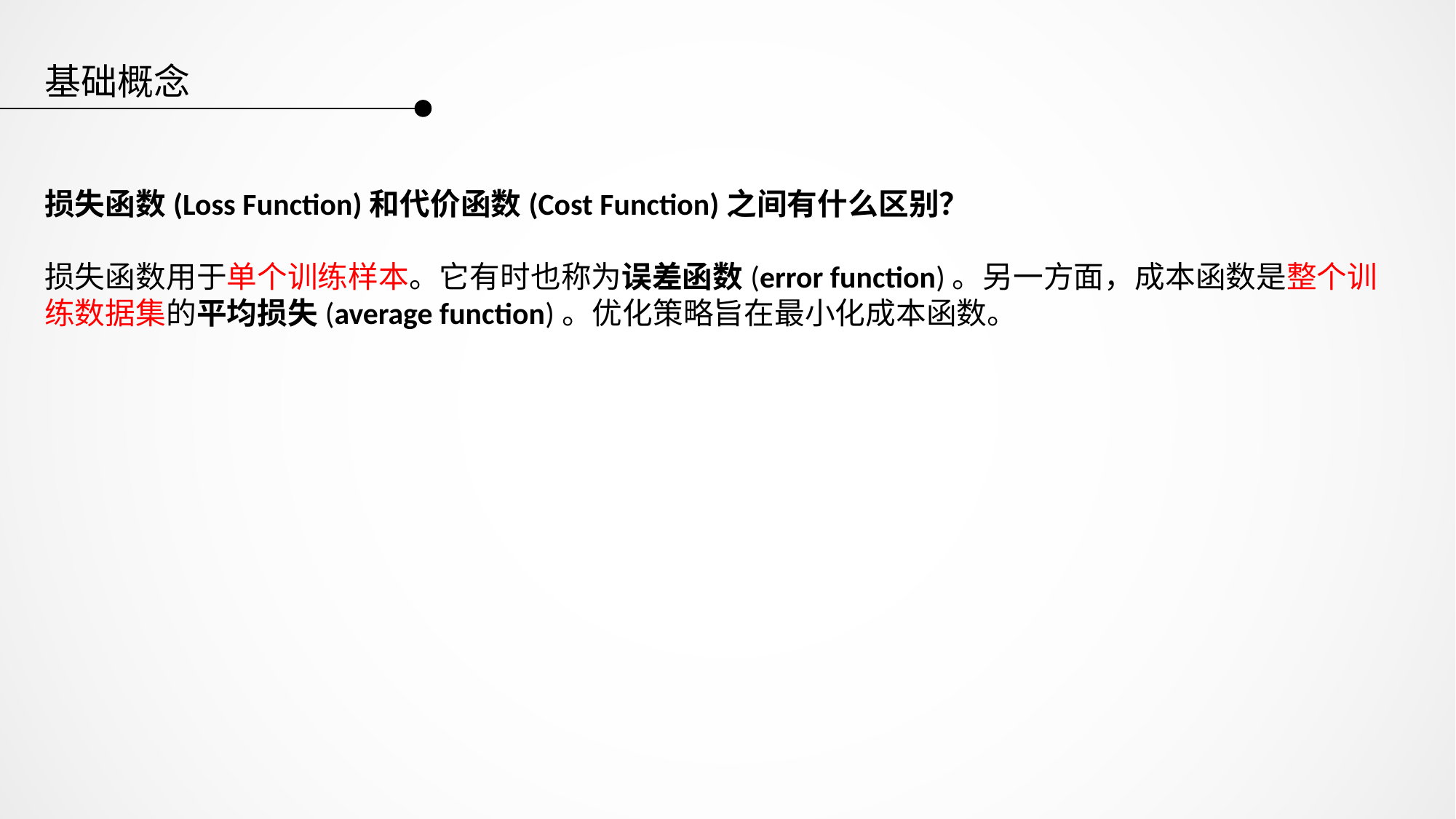

基础概念

损失函数(Loss Function)和代价函数(Cost Function)之间有什么区别？

损失函数用于单个训练样本。它有时也称为误差函数(error function)。另一方面，成本函数是整个训练数据集的平均损失(average function)。优化策略旨在最小化成本函数。